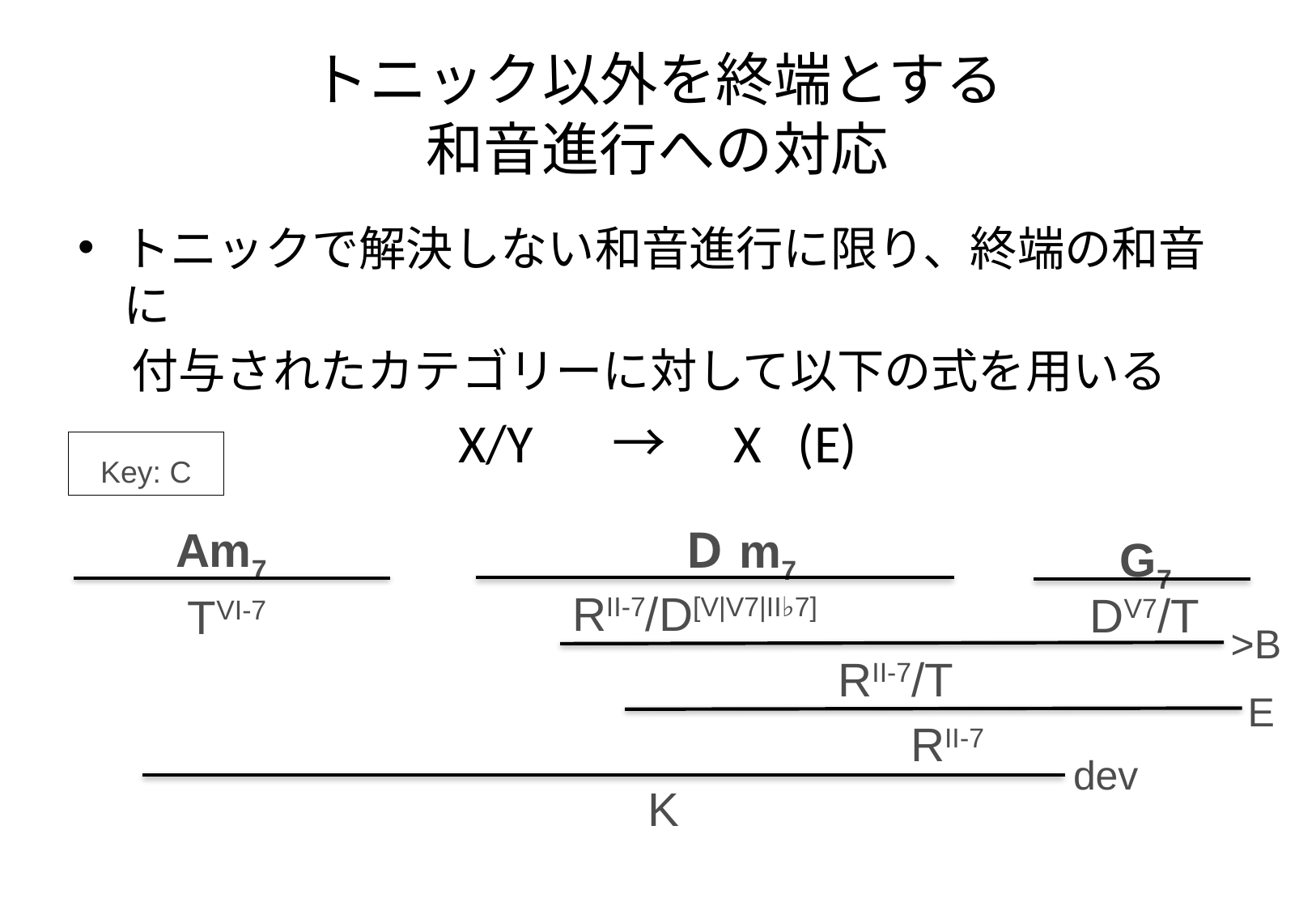

# トニック以外を終端とする 和音進行への対応
トニックで解決しない和音進行に限り、終端の和音に
    付与されたカテゴリーに対して以下の式を用いる
X/Y 　→　X   (E)
Key: C
Am7
Ｄm7
G7
DV7/T
TVI-7
>B
RII-7/T
RII-7
RII-7/D[V|V7|II♭7]
E
dev
K